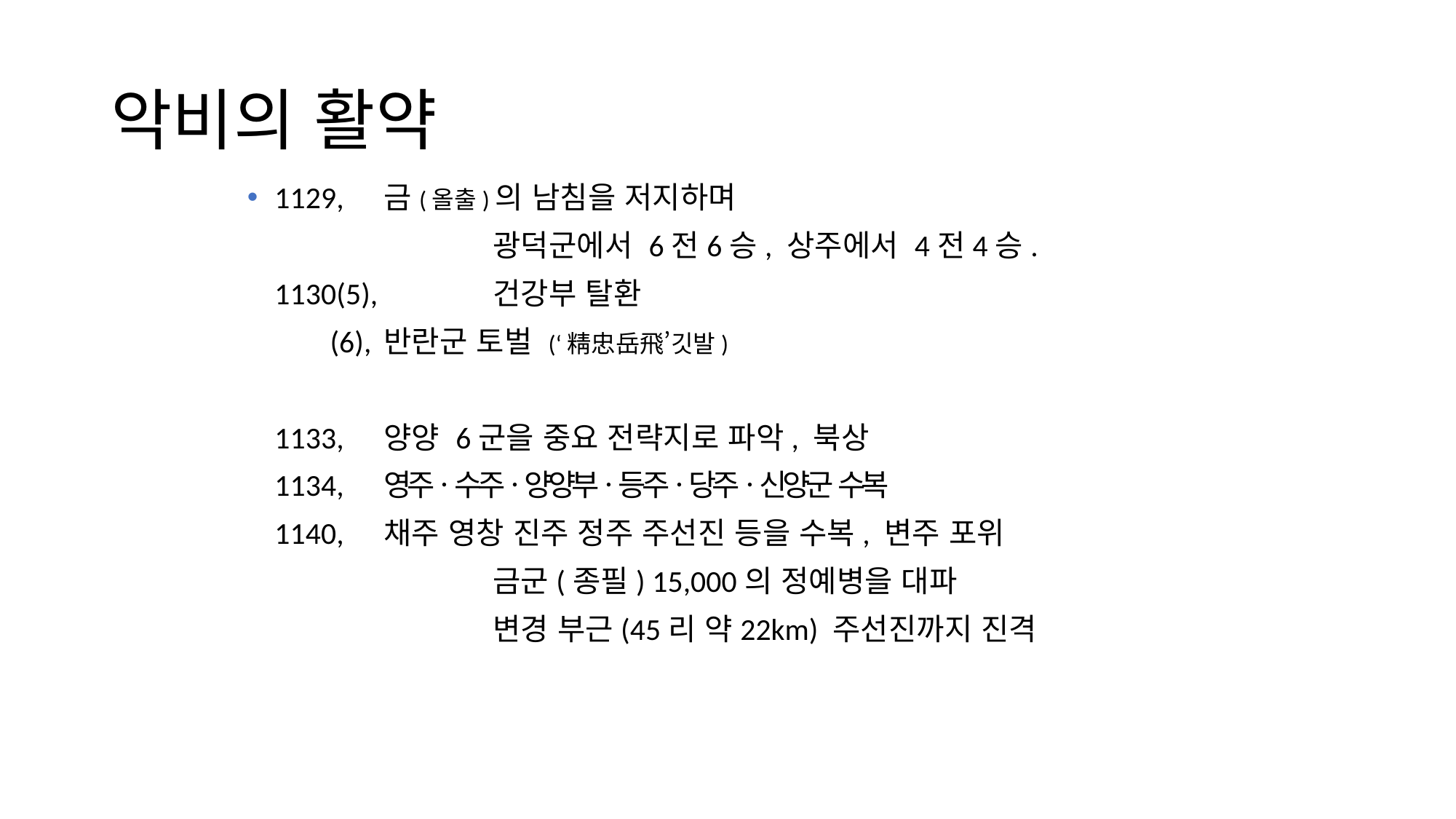

# 악비의 활약
1129,	금(올출)의 남침을 저지하며
			광덕군에서 6전6승, 상주에서 4전4승.
	1130(5), 	건강부 탈환
  	        (6), 	반란군 토벌 (‘精忠岳飛’깃발)

	1133,  	양양 6군을 중요 전략지로 파악, 북상
	1134,  	영주ㆍ수주ㆍ양양부ㆍ등주ㆍ당주ㆍ신양군  수복
	1140, 	채주 영창 진주 정주 주선진 등을 수복, 변주 포위
			금군(종필) 15,000의 정예병을 대파
			변경 부근(45리 약22km) 주선진까지 진격